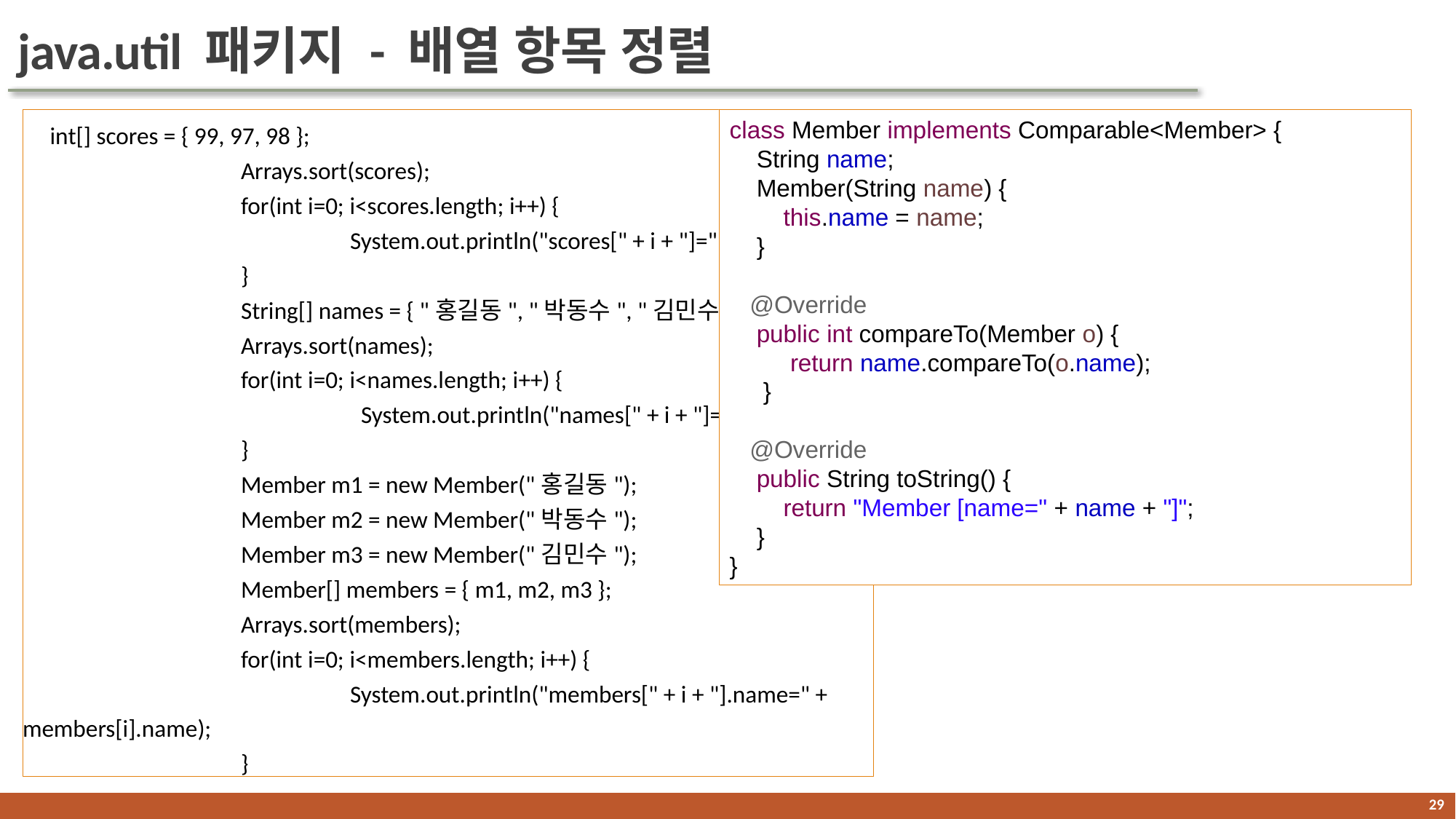

# java.util 패키지 - 배열 항목 정렬
     int[] scores = { 99, 97, 98 };
		Arrays.sort(scores);
		for(int i=0; i<scores.length; i++) {
		   	System.out.println("scores[" + i + "]=" + scores[i]);
		}
		String[] names = { "홍길동", "박동수", "김민수" };
		Arrays.sort(names);
		for(int i=0; i<names.length; i++) {
			  System.out.println("names[" + i + "]=" + names[i]);
		}
		Member m1 = new Member("홍길동");
		Member m2 = new Member("박동수");
		Member m3 = new Member("김민수");
		Member[] members = { m1, m2, m3 };
		Arrays.sort(members);
		for(int i=0; i<members.length; i++) {
			System.out.println("members[" + i + "].name=" + members[i].name);
		}
class Member implements Comparable<Member> {
    String name;
    Member(String name) {
        this.name = name;
    }

   @Override
    public int compareTo(Member o) {
         return name.compareTo(o.name);
     }

   @Override
    public String toString() {
        return "Member [name=" + name + "]";
    }
}
29